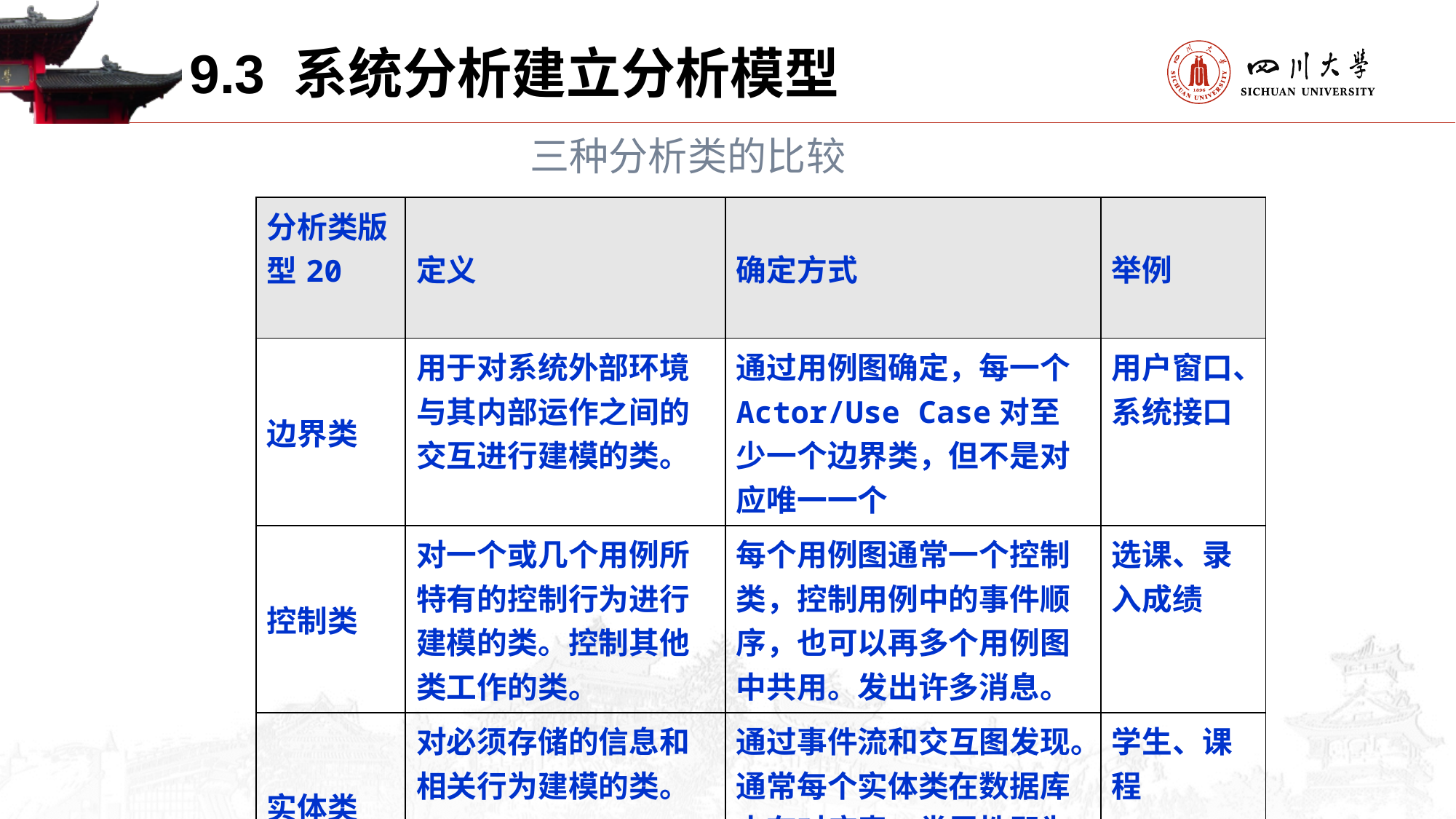

9.3 系统分析建立分析模型

三种分析类的比较
| 分析类版型20 | 定义 | 确定方式 | 举例 |
| --- | --- | --- | --- |
| 边界类 | 用于对系统外部环境与其内部运作之间的交互进行建模的类。 | 通过用例图确定，每一个Actor/Use Case对至少一个边界类，但不是对应唯一一个 | 用户窗口、系统接口 |
| 控制类 | 对一个或几个用例所特有的控制行为进行建模的类。控制其他类工作的类。 | 每个用例图通常一个控制类，控制用例中的事件顺序，也可以再多个用例图中共用。发出许多消息。 | 选课、录入成绩 |
| 实体类 | 对必须存储的信息和相关行为建模的类。 | 通过事件流和交互图发现。通常每个实体类在数据库中有对应表，类属性即为表字段。 | 学生、课程 |